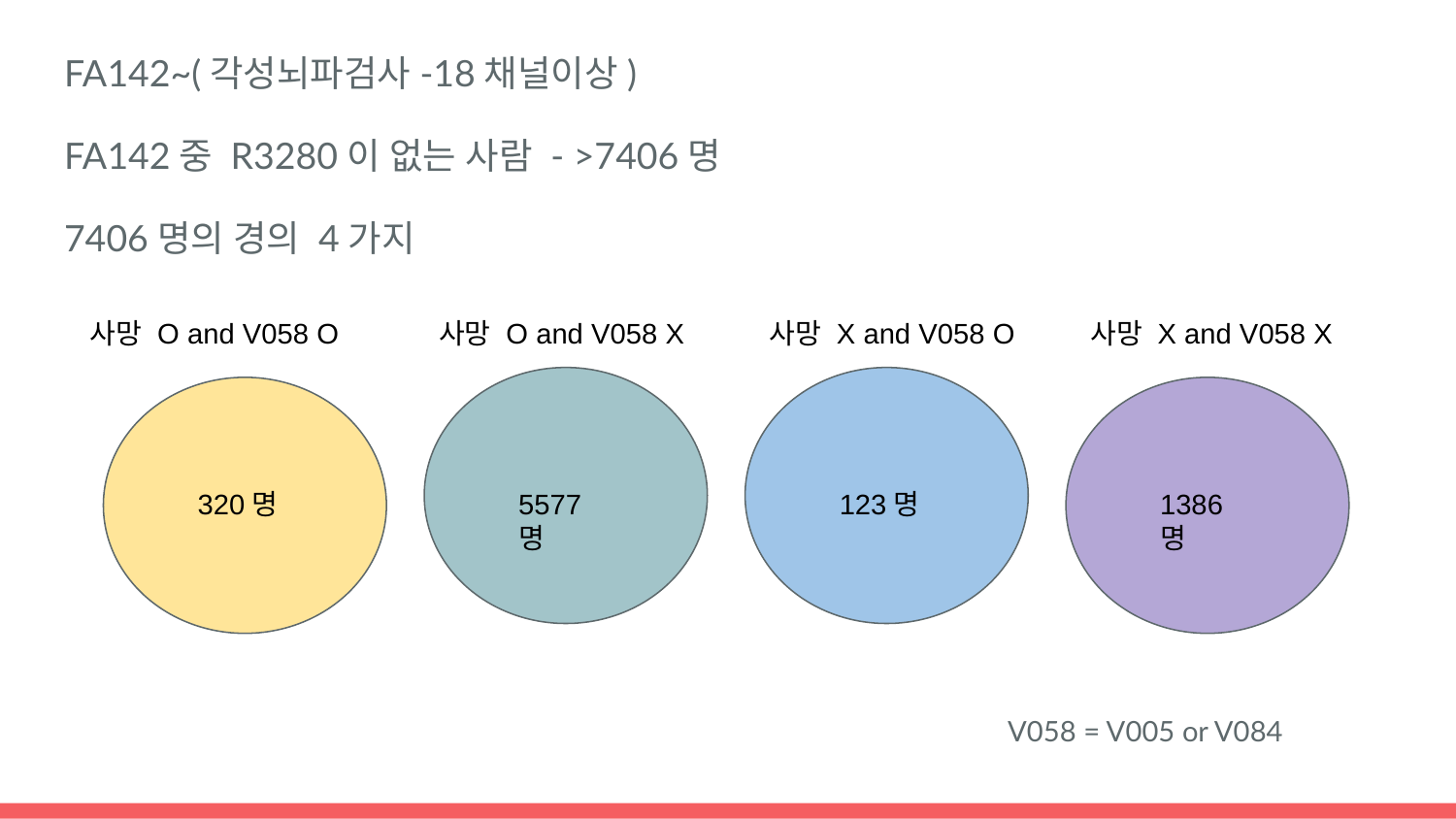

FA142~(각성뇌파검사-18채널이상)
FA142중 R3280이 없는 사람 - >7406명
7406명의 경의 4가지

사망 O and V058 O
사망 O and V058 X

사망 X and V058 O
사망 X and V058 X

320명
5577명
123명
1386명
V058 = V005 or V084